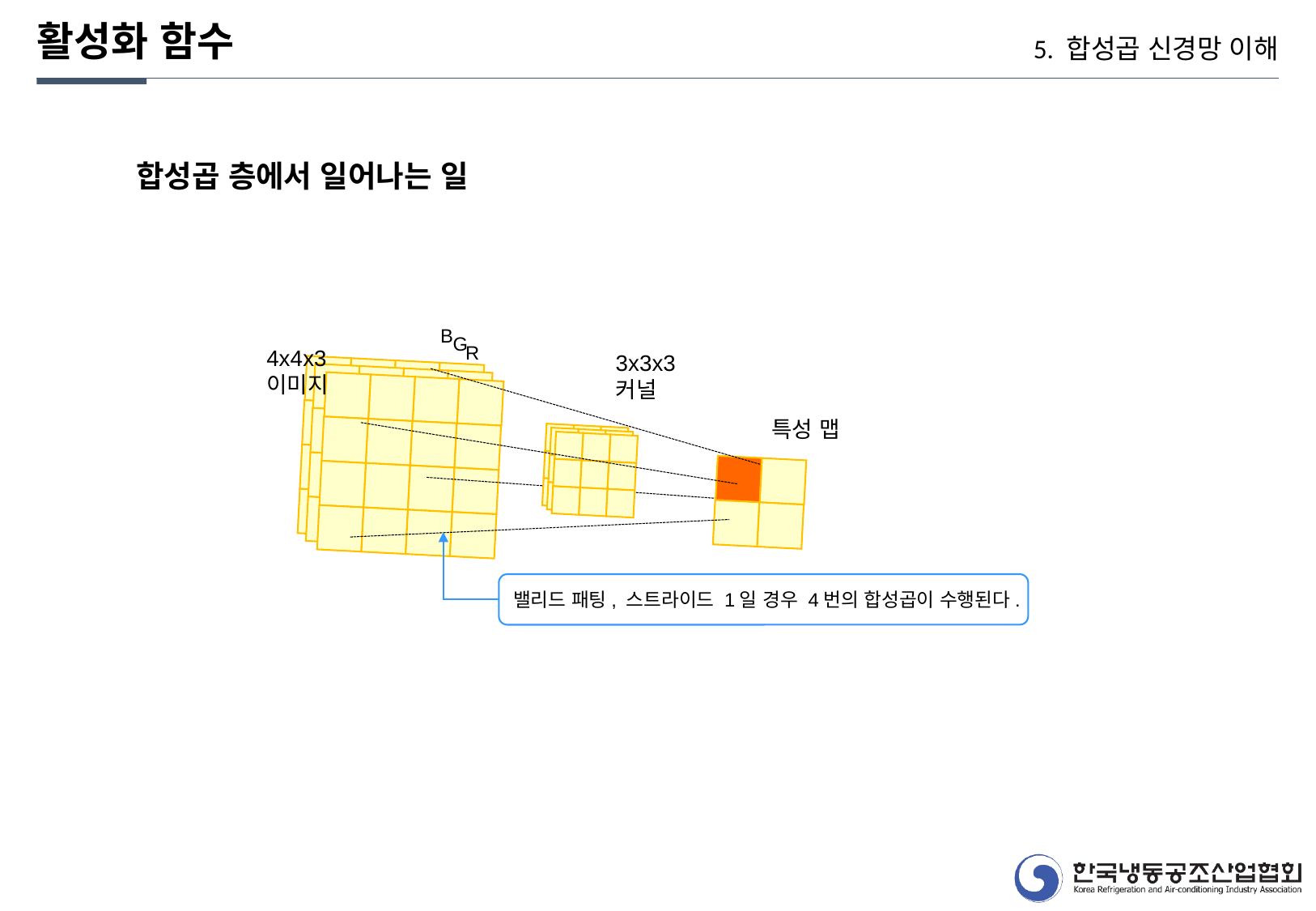

활성화 함수
5. 합성곱 신경망 이해
합성곱 층에서 일어나는 일
B
G
R
4x4x3
이미지
3x3x3
커널

특성 맵

밸리드 패팅, 스트라이드 1일 경우 4번의 합성곱이 수행된다.